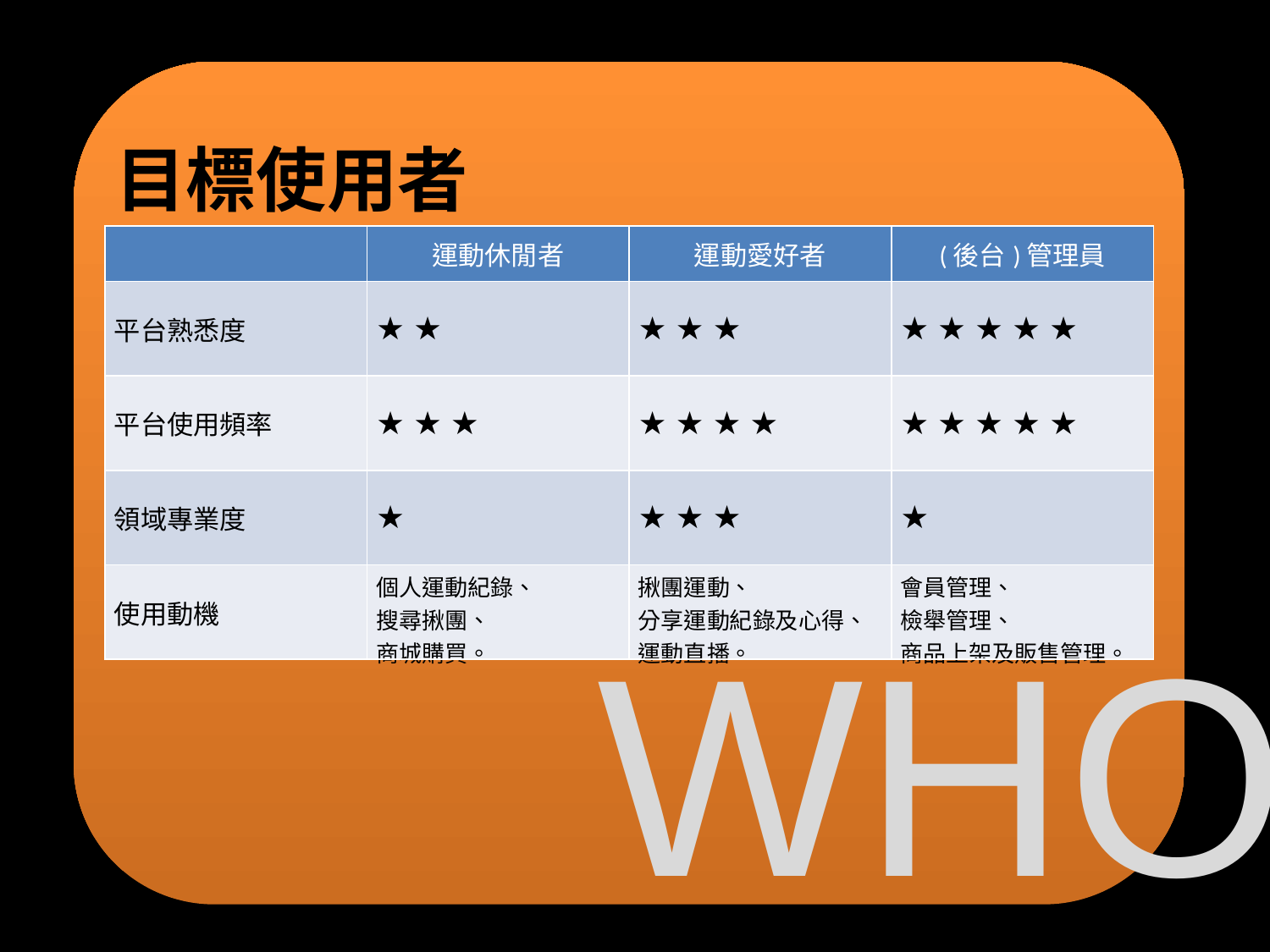

# 目標使用者
|  | 運動休閒者 | 運動愛好者 | (後台)管理員 |
| --- | --- | --- | --- |
| 平台熟悉度 | ★ ★ | ★ ★ ★ | ★ ★ ★ ★ ★ |
| 平台使用頻率 | ★ ★ ★ | ★ ★ ★ ★ | ★ ★ ★ ★ ★ |
| 領域專業度 | ★ | ★ ★ ★ | ★ |
| 使用動機 | 個人運動紀錄、 搜尋揪團、 商城購買。 | 揪團運動、 分享運動紀錄及心得、 運動直播。 | 會員管理、 檢舉管理、 商品上架及販售管理。 |
WHO